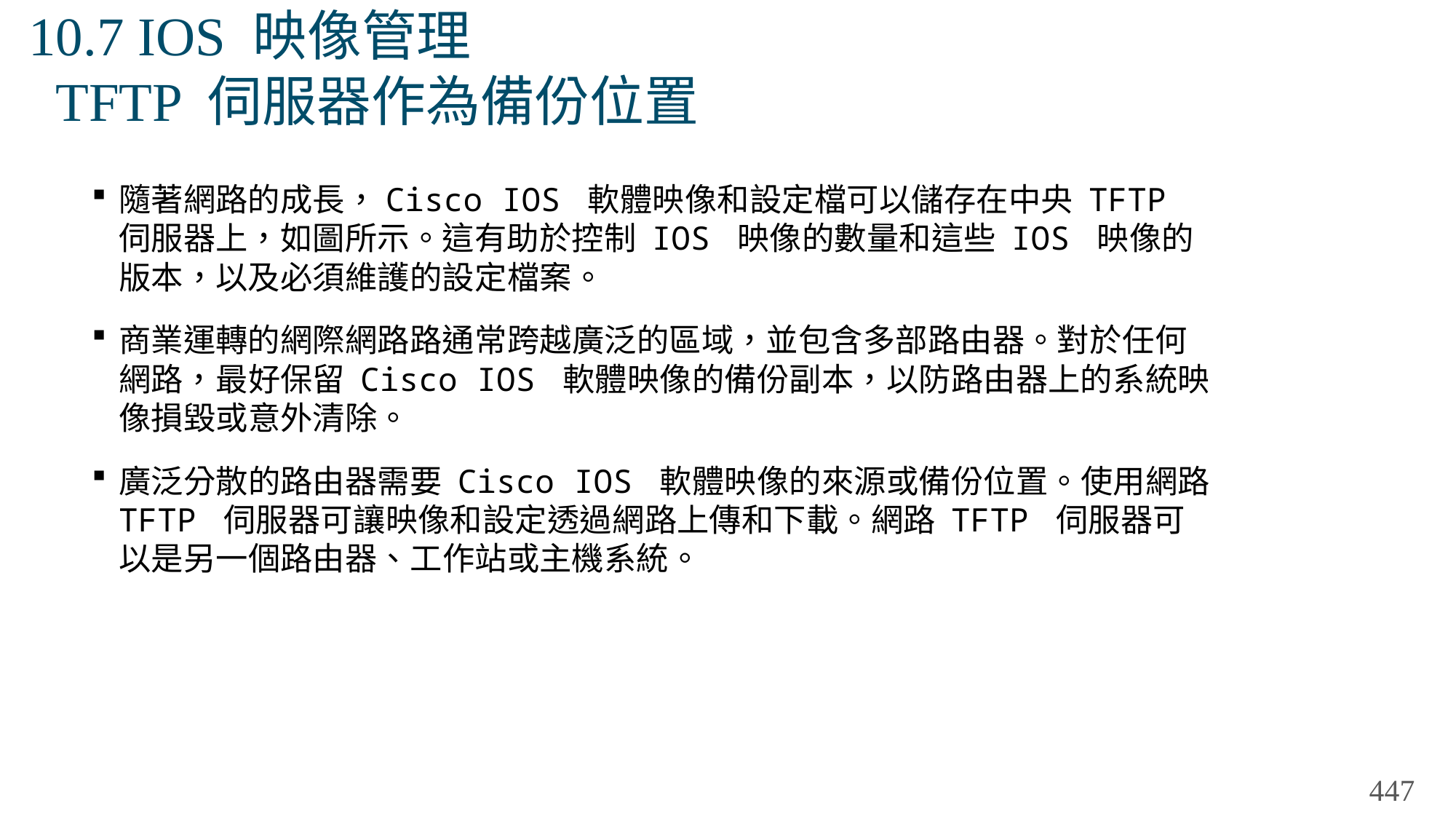

# 10.7 IOS 映像管理 TFTP 伺服器作為備份位置
隨著網路的成長，Cisco IOS 軟體映像和設定檔可以儲存在中央 TFTP 伺服器上，如圖所示。這有助於控制 IOS 映像的數量和這些 IOS 映像的版本，以及必須維護的設定檔案。
商業運轉的網際網路路通常跨越廣泛的區域，並包含多部路由器。對於任何網路，最好保留 Cisco IOS 軟體映像的備份副本，以防路由器上的系統映像損毀或意外清除。
廣泛分散的路由器需要 Cisco IOS 軟體映像的來源或備份位置。使用網路 TFTP 伺服器可讓映像和設定透過網路上傳和下載。網路 TFTP 伺服器可以是另一個路由器、工作站或主機系統。
447